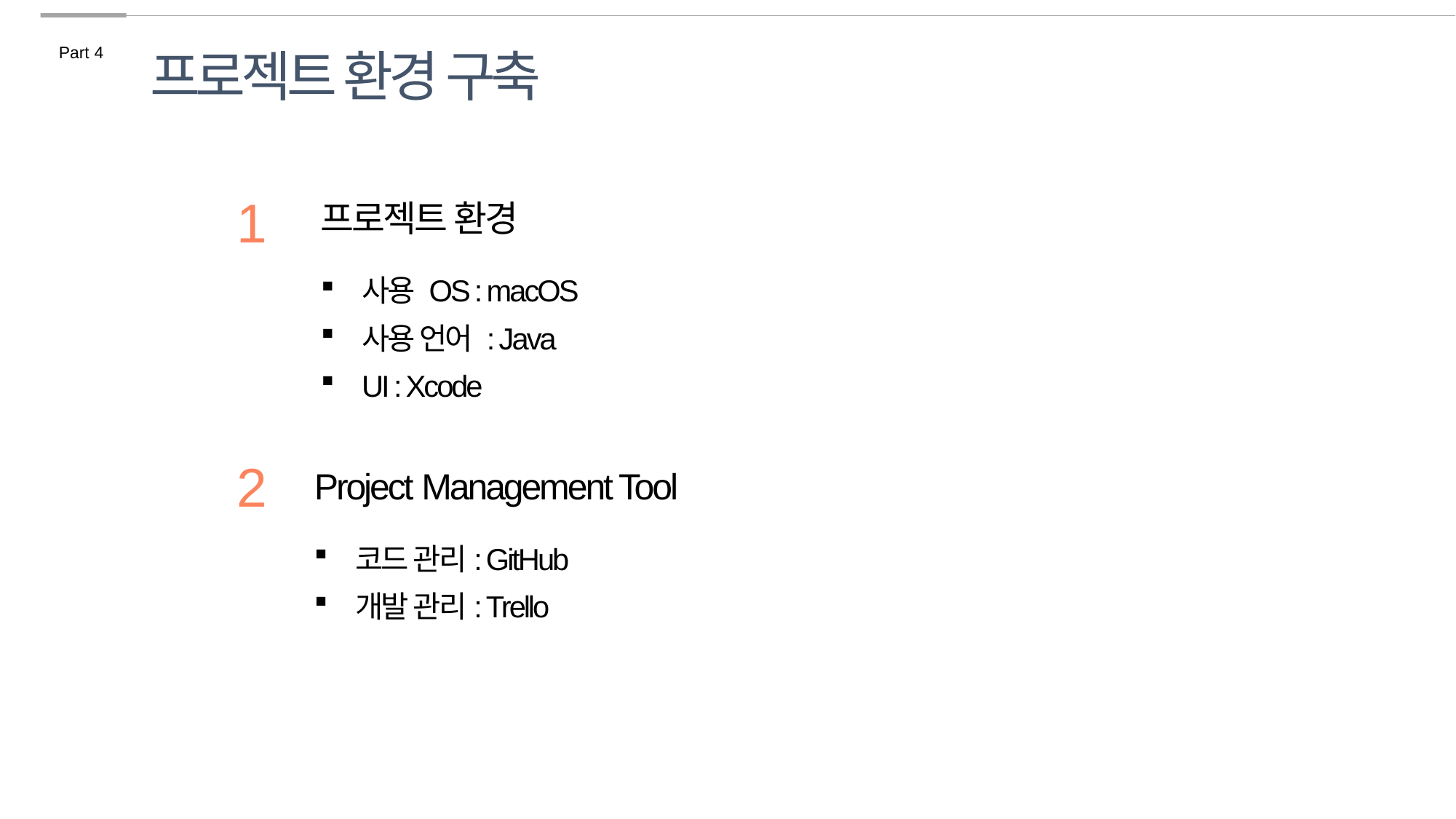

Part 4
프로젝트 환경 구축
1
프로젝트 환경
사용 OS : macOS
사용 언어 : Java
UI : Xcode
2
Project Management Tool
코드 관리: GitHub
개발 관리: Trello